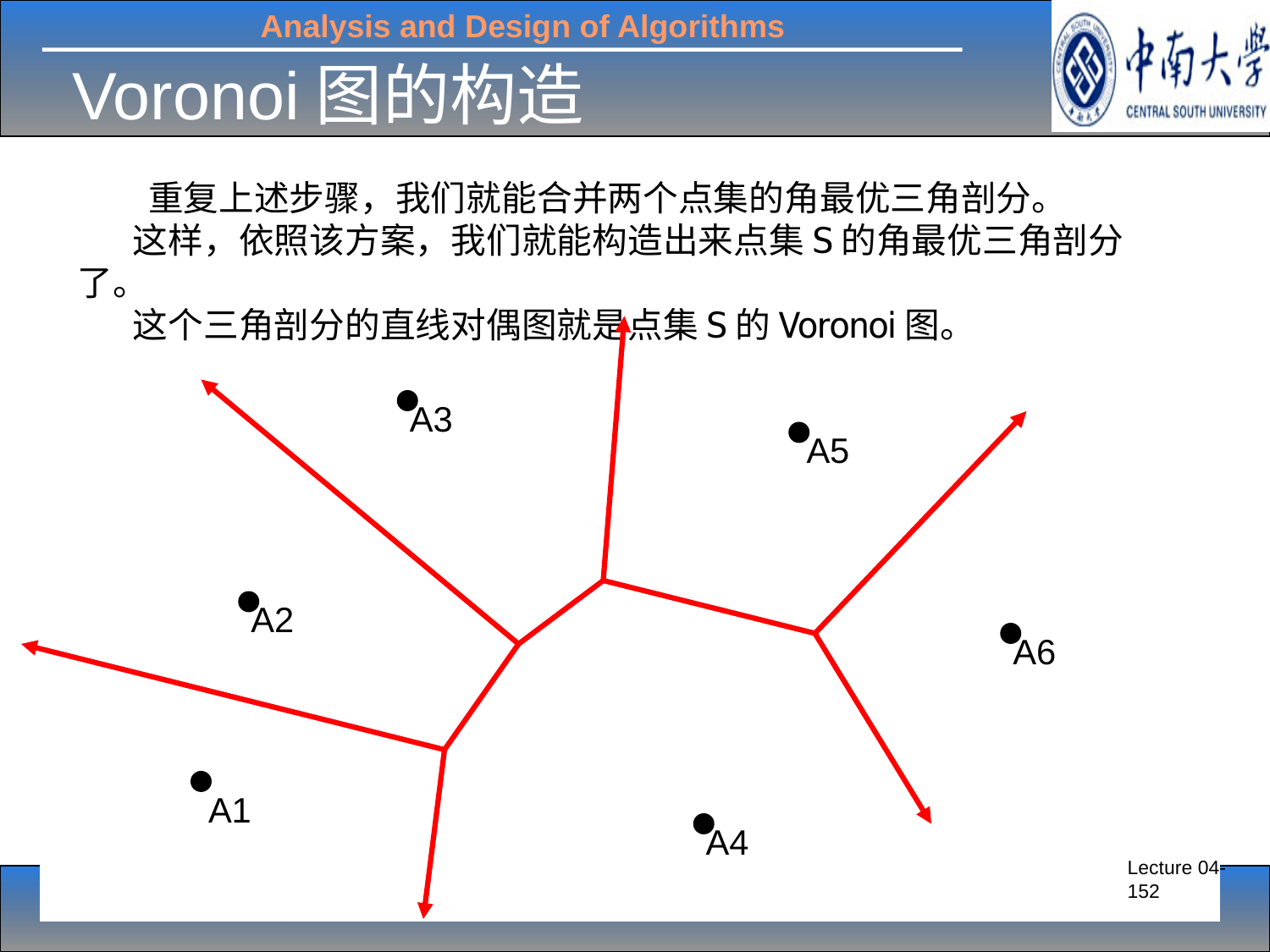

# Voronoi图的构造
　　重复上述步骤，我们就能合并两个点集的角最优三角剖分。
      这样，依照该方案，我们就能构造出来点集S的角最优三角剖分了。
      这个三角剖分的直线对偶图就是点集S的Voronoi图。

A3

A5

A2

A6

A1

A4
Lecture 04-152